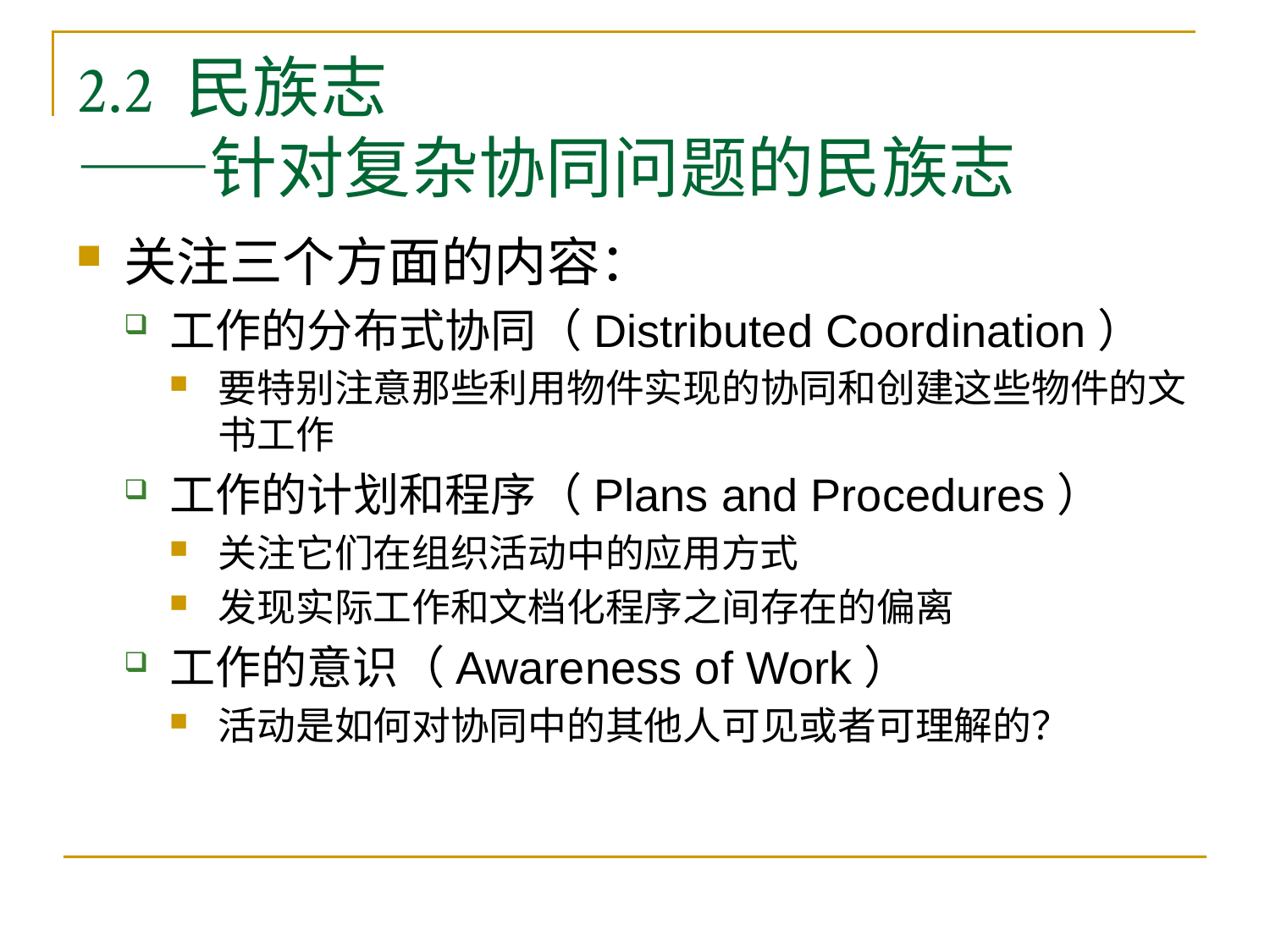

# 2.2 民族志 ——针对复杂协同问题的民族志
关注三个方面的内容：
工作的分布式协同（Distributed Coordination）
要特别注意那些利用物件实现的协同和创建这些物件的文书工作
工作的计划和程序（Plans and Procedures）
关注它们在组织活动中的应用方式
发现实际工作和文档化程序之间存在的偏离
工作的意识（Awareness of Work）
活动是如何对协同中的其他人可见或者可理解的？